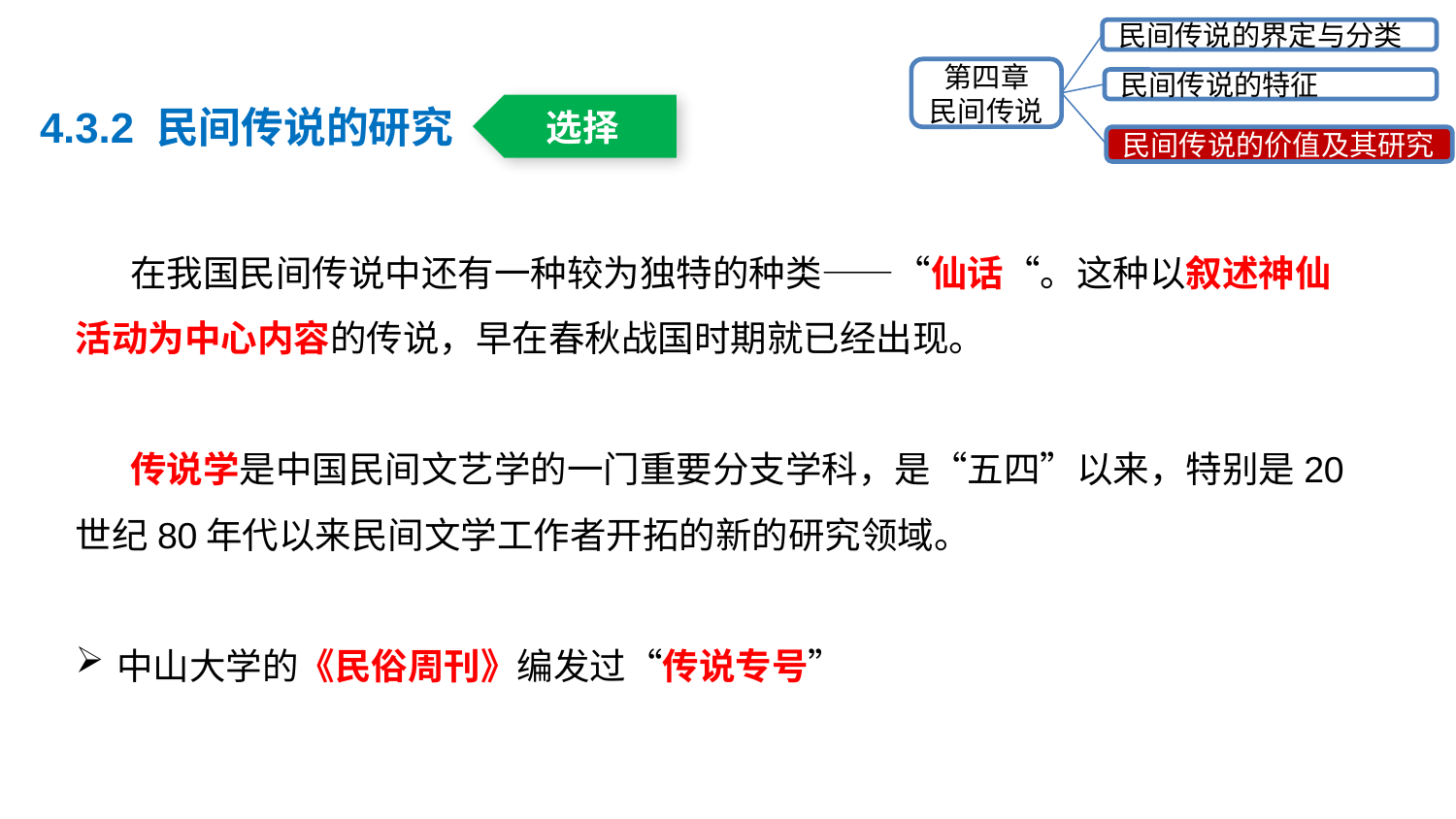

民间传说的界定与分类
第四章
民间传说
民间传说的特征
民间传说的价值及其研究
4.3.2 民间传说的研究
选择
在我国民间传说中还有一种较为独特的种类——“仙话“。这种以叙述神仙活动为中心内容的传说，早在春秋战国时期就已经出现。

传说学是中国民间文艺学的一门重要分支学科，是“五四”以来，特别是20世纪80年代以来民间文学工作者开拓的新的研究领域。

中山大学的《民俗周刊》编发过“传说专号”